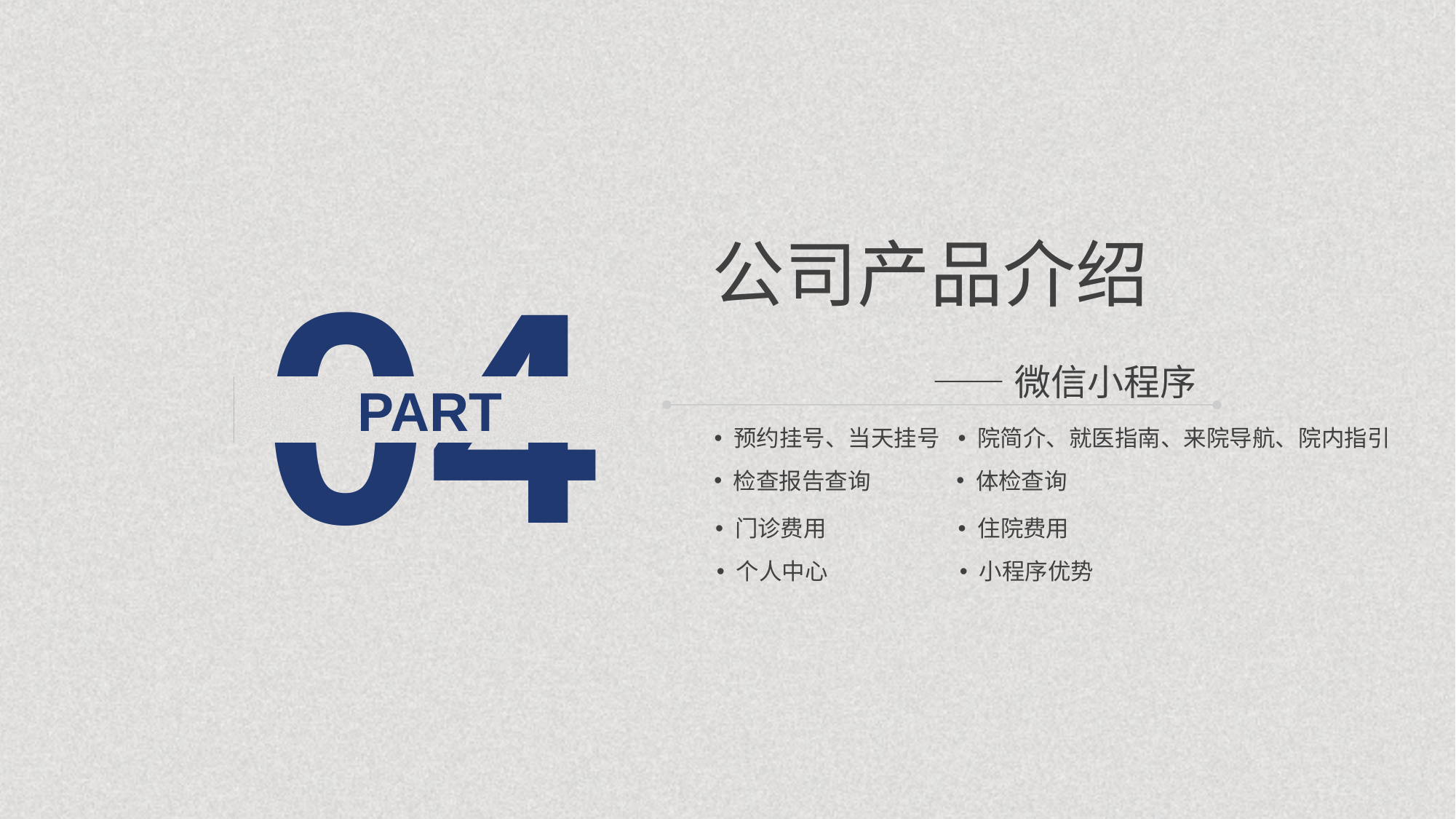

04
公司产品介绍

                                 ——微信小程序
PART
预约挂号、当天挂号
院简介、就医指南、来院导航、院内指引
检查报告查询
体检查询
门诊费用
住院费用
个人中心
小程序优势